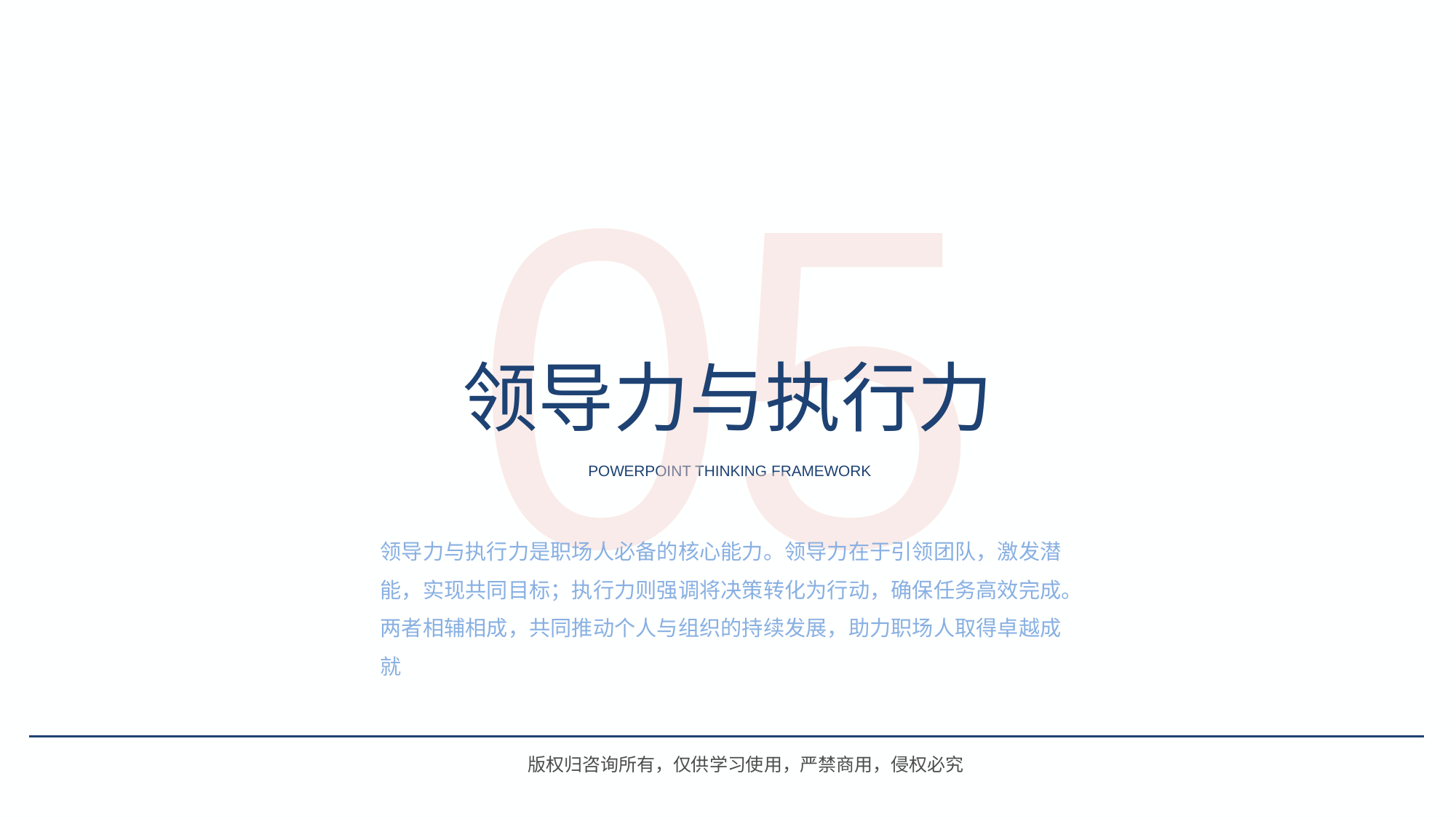

# 05
领导力与执行力
领导力与执行力是职场人必备的核心能力。领导力在于引领团队，激发潜能，实现共同目标；执行力则强调将决策转化为行动，确保任务高效完成。两者相辅相成，共同推动个人与组织的持续发展，助力职场人取得卓越成就